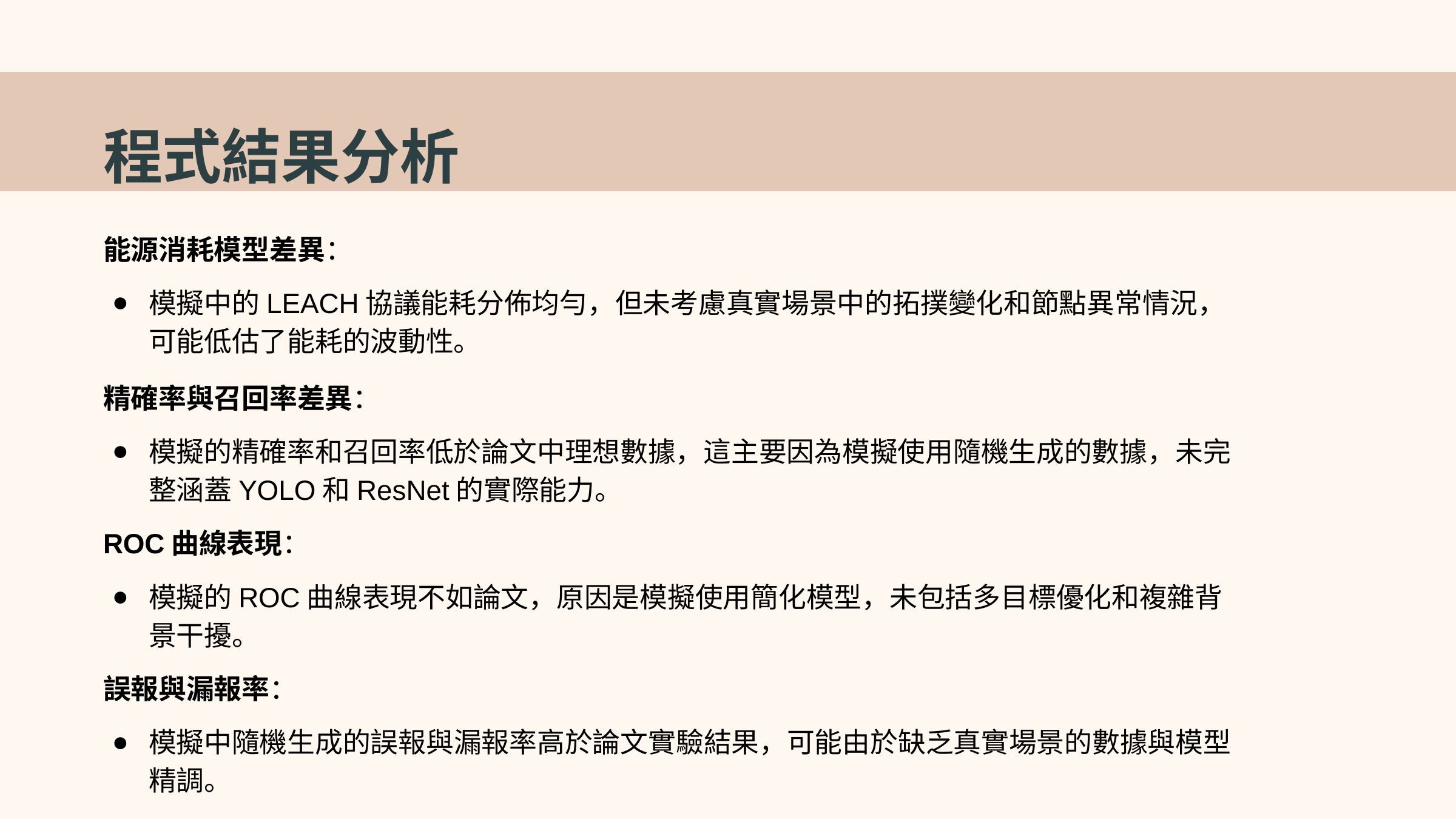

程式結果分析
能源消耗模型差異：
模擬中的LEACH協議能耗分佈均勻，但未考慮真實場景中的拓撲變化和節點異常情況，可能低估了能耗的波動性。
精確率與召回率差異：
模擬的精確率和召回率低於論文中理想數據，這主要因為模擬使用隨機生成的數據，未完整涵蓋YOLO和ResNet的實際能力。
ROC曲線表現：
模擬的ROC曲線表現不如論文，原因是模擬使用簡化模型，未包括多目標優化和複雜背景干擾。
誤報與漏報率：
模擬中隨機生成的誤報與漏報率高於論文實驗結果，可能由於缺乏真實場景的數據與模型精調。